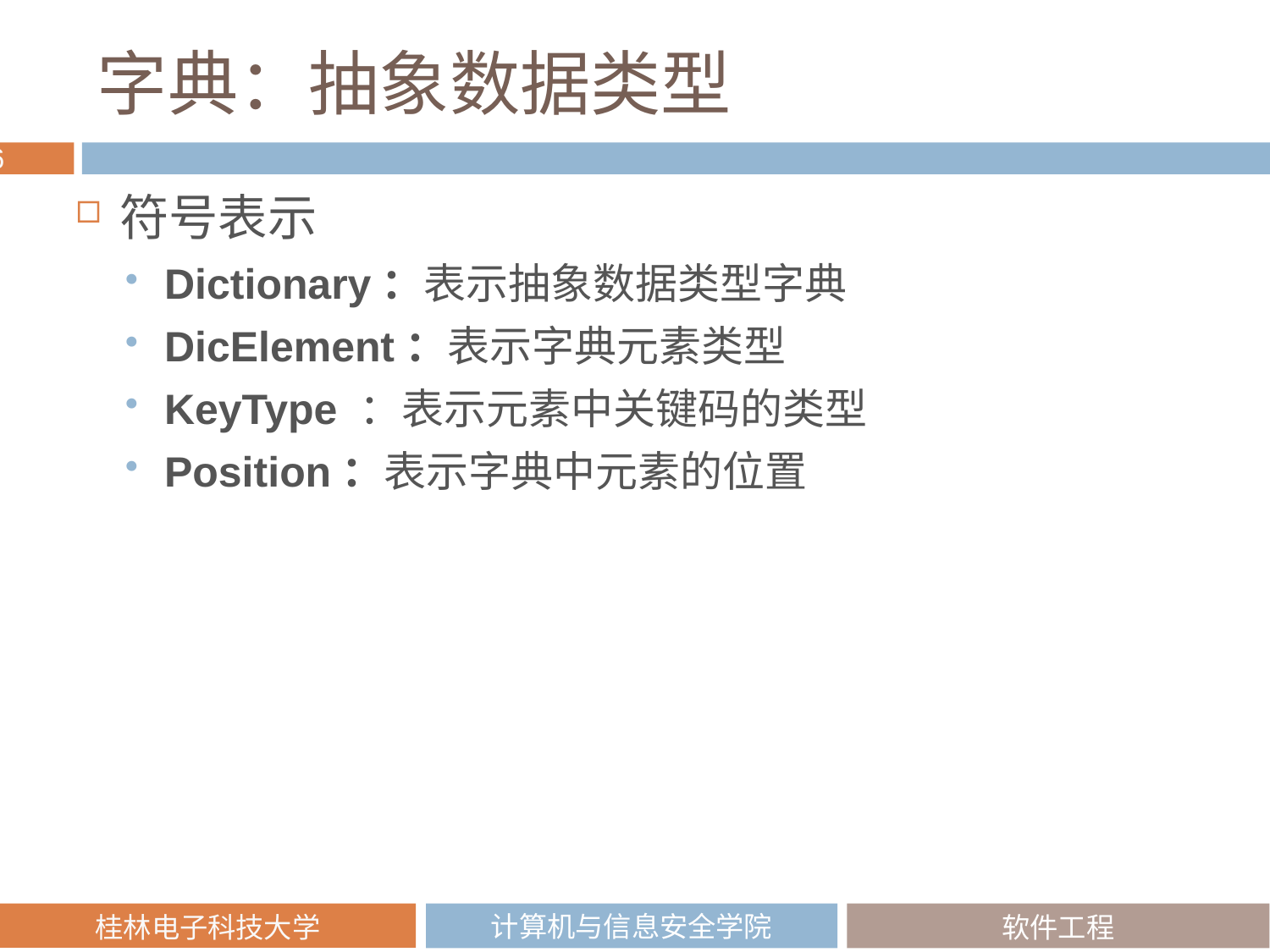

# 字典：抽象数据类型
符号表示
Dictionary：表示抽象数据类型字典
DicElement：表示字典元素类型
KeyType ：表示元素中关键码的类型
Position：表示字典中元素的位置